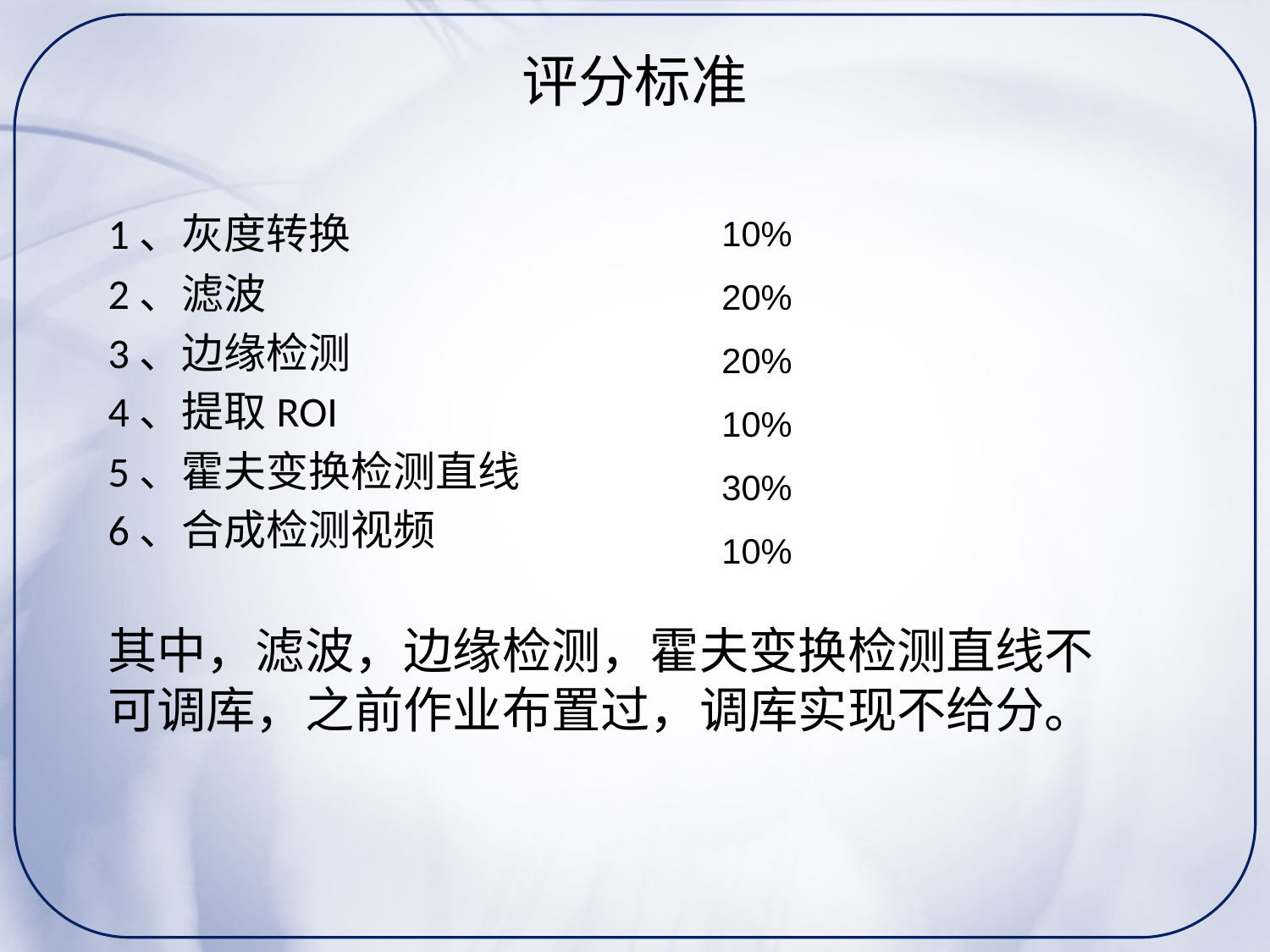

# 评分标准
10%
20%
20%
10%
30%
10%
1、灰度转换
2、滤波
3、边缘检测
4、提取ROI
5、霍夫变换检测直线
6、合成检测视频
其中，滤波，边缘检测，霍夫变换检测直线不可调库，之前作业布置过，调库实现不给分。